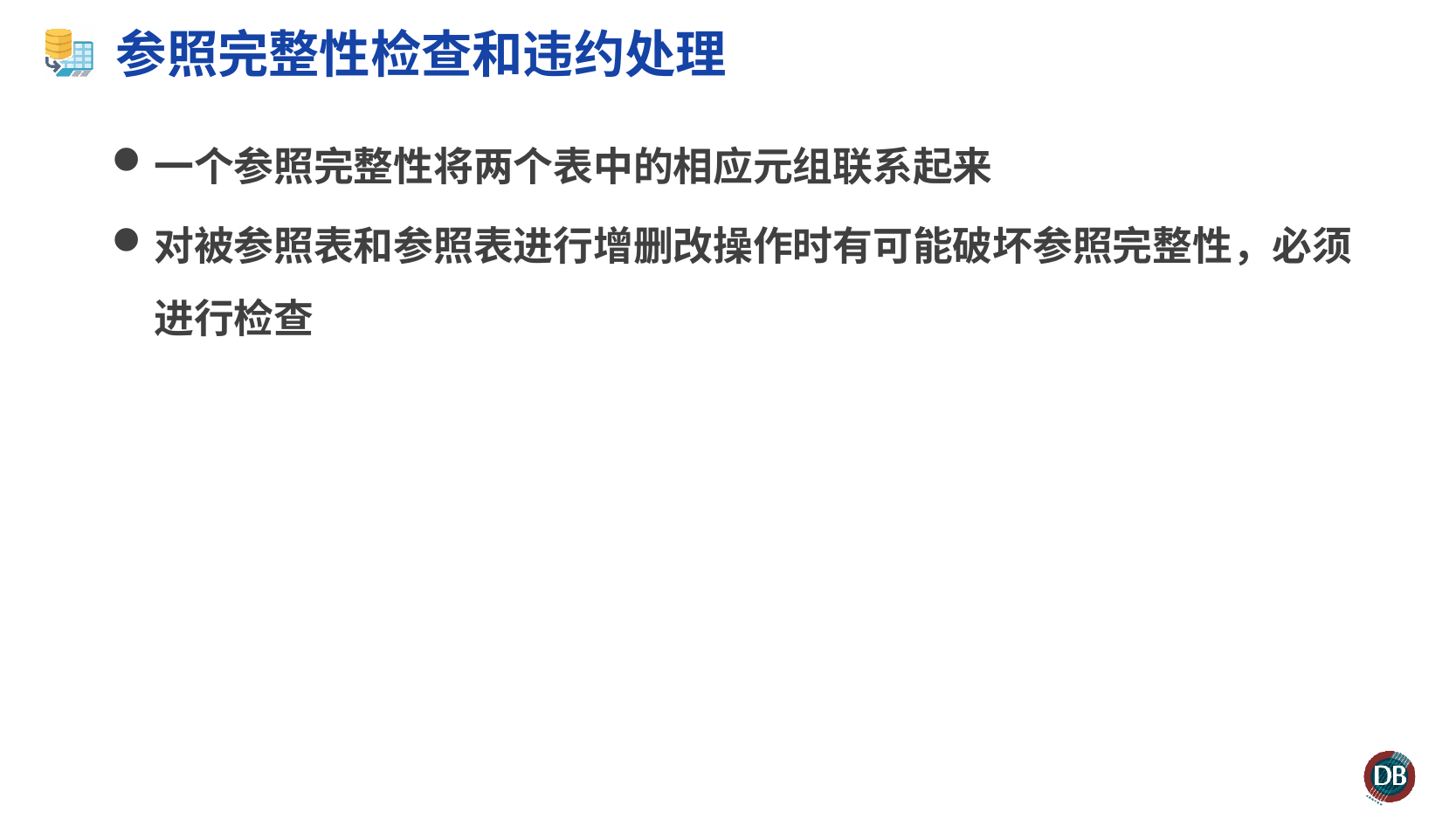

# 参照完整性检查和违约处理
一个参照完整性将两个表中的相应元组联系起来
对被参照表和参照表进行增删改操作时有可能破坏参照完整性，必须进行检查